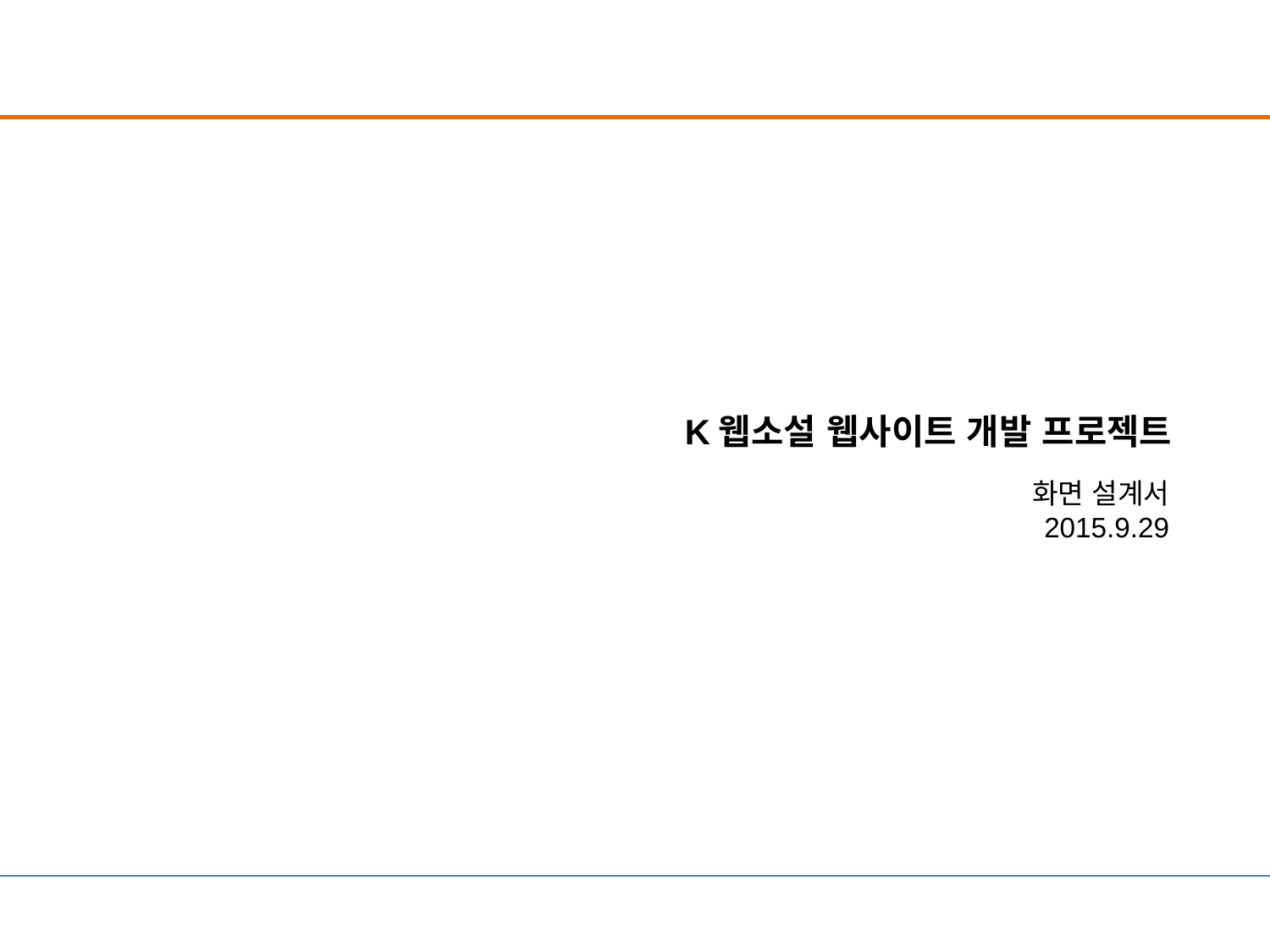

# K웹소설 웹사이트 개발 프로젝트
화면 설계서
2015.9.29